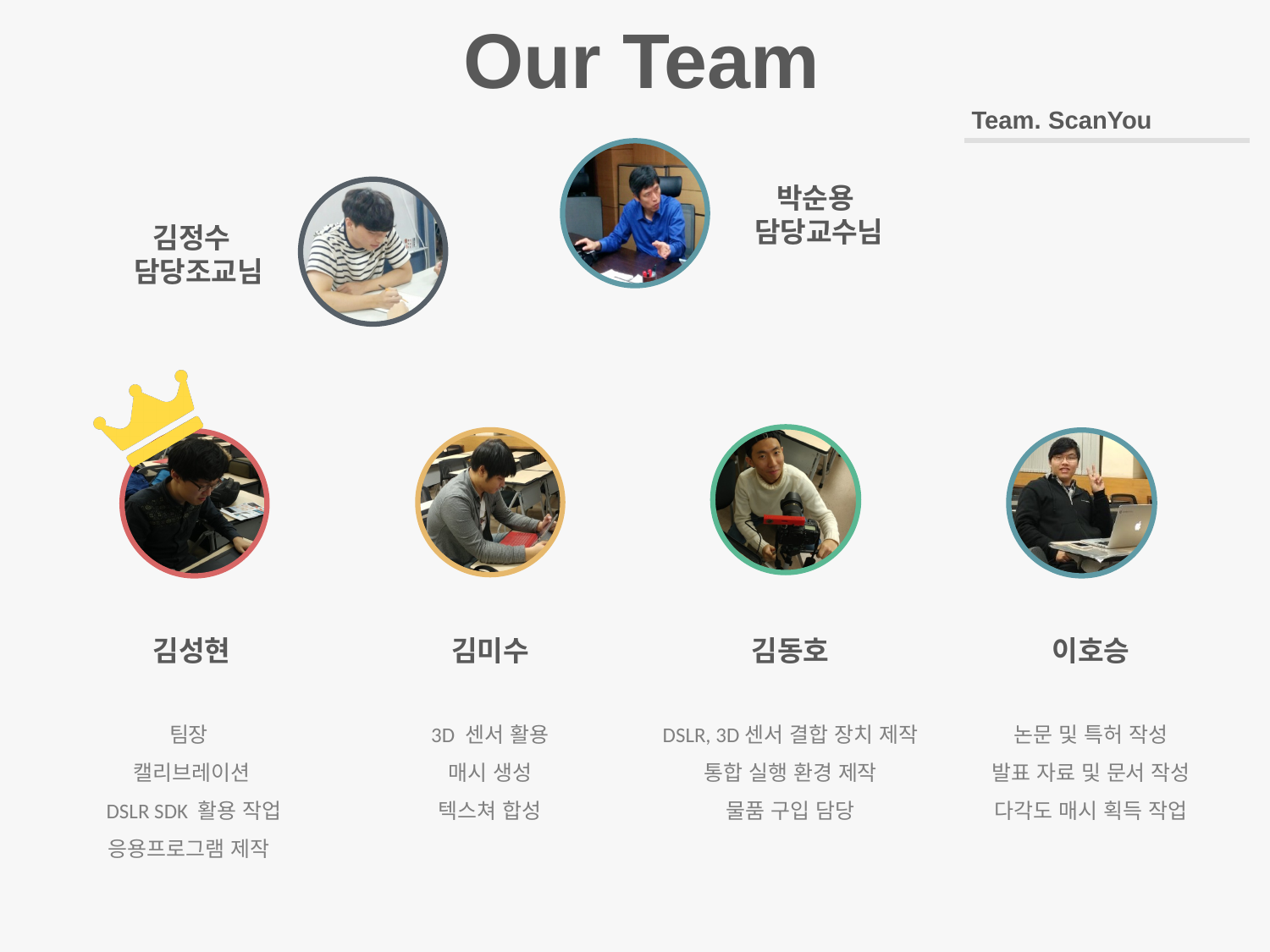

Our Team
박순용
담당교수님
김정수
 담당조교님
김성현
팀장
캘리브레이션
 DSLR SDK 활용 작업
응용프로그램 제작
김미수
3D 센서 활용
매시 생성
텍스쳐 합성
김동호
DSLR, 3D센서 결합 장치 제작
통합 실행 환경 제작
물품 구입 담당
이호승
논문 및 특허 작성
발표 자료 및 문서 작성
다각도 매시 획득 작업